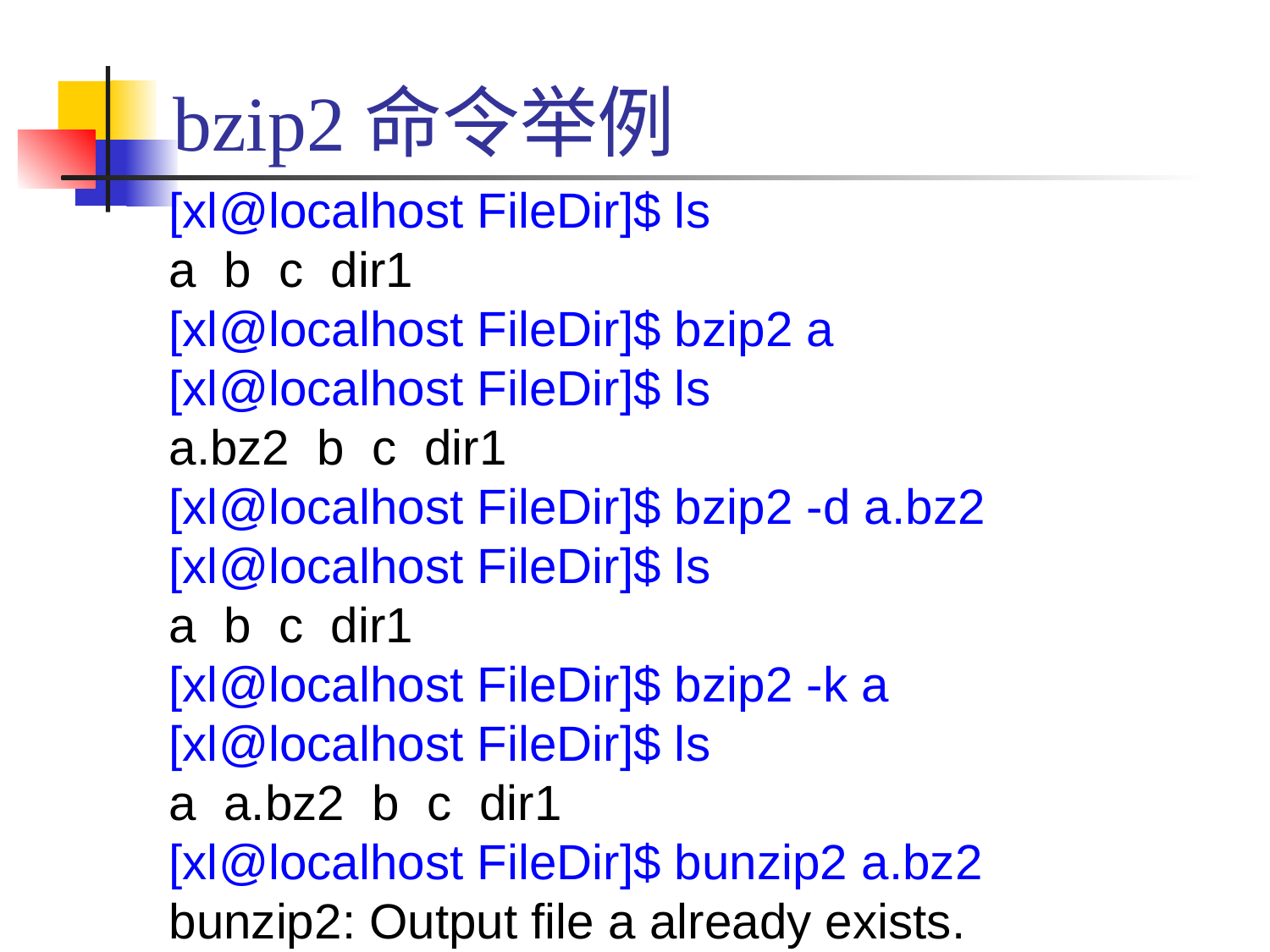

# bzip2命令举例
[xl@localhost FileDir]$ ls
a  b  c  dir1
[xl@localhost FileDir]$ bzip2 a
[xl@localhost FileDir]$ ls
a.bz2  b  c  dir1
[xl@localhost FileDir]$ bzip2 -d a.bz2
[xl@localhost FileDir]$ ls
a  b  c  dir1
[xl@localhost FileDir]$ bzip2 -k a
[xl@localhost FileDir]$ ls
a  a.bz2  b  c  dir1
[xl@localhost FileDir]$ bunzip2 a.bz2
bunzip2: Output file a already exists.